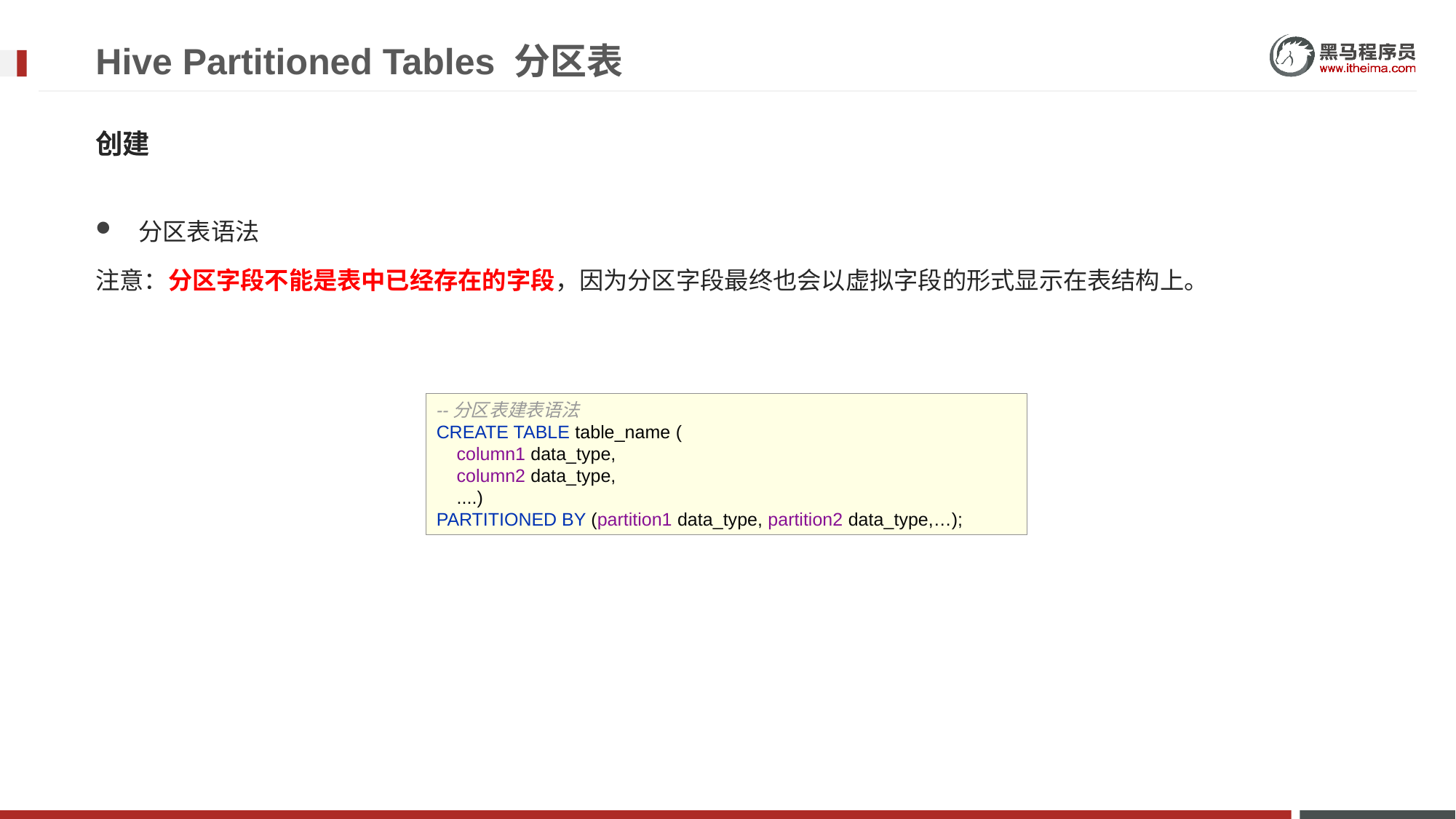

# Hive Partitioned Tables 分区表
创建
分区表语法
注意：分区字段不能是表中已经存在的字段，因为分区字段最终也会以虚拟字段的形式显示在表结构上。

--分区表建表语法
CREATE TABLE table_name (
    column1 data_type,
    column2 data_type,
    ....)
PARTITIONED BY (partition1 data_type, partition2 data_type,…);